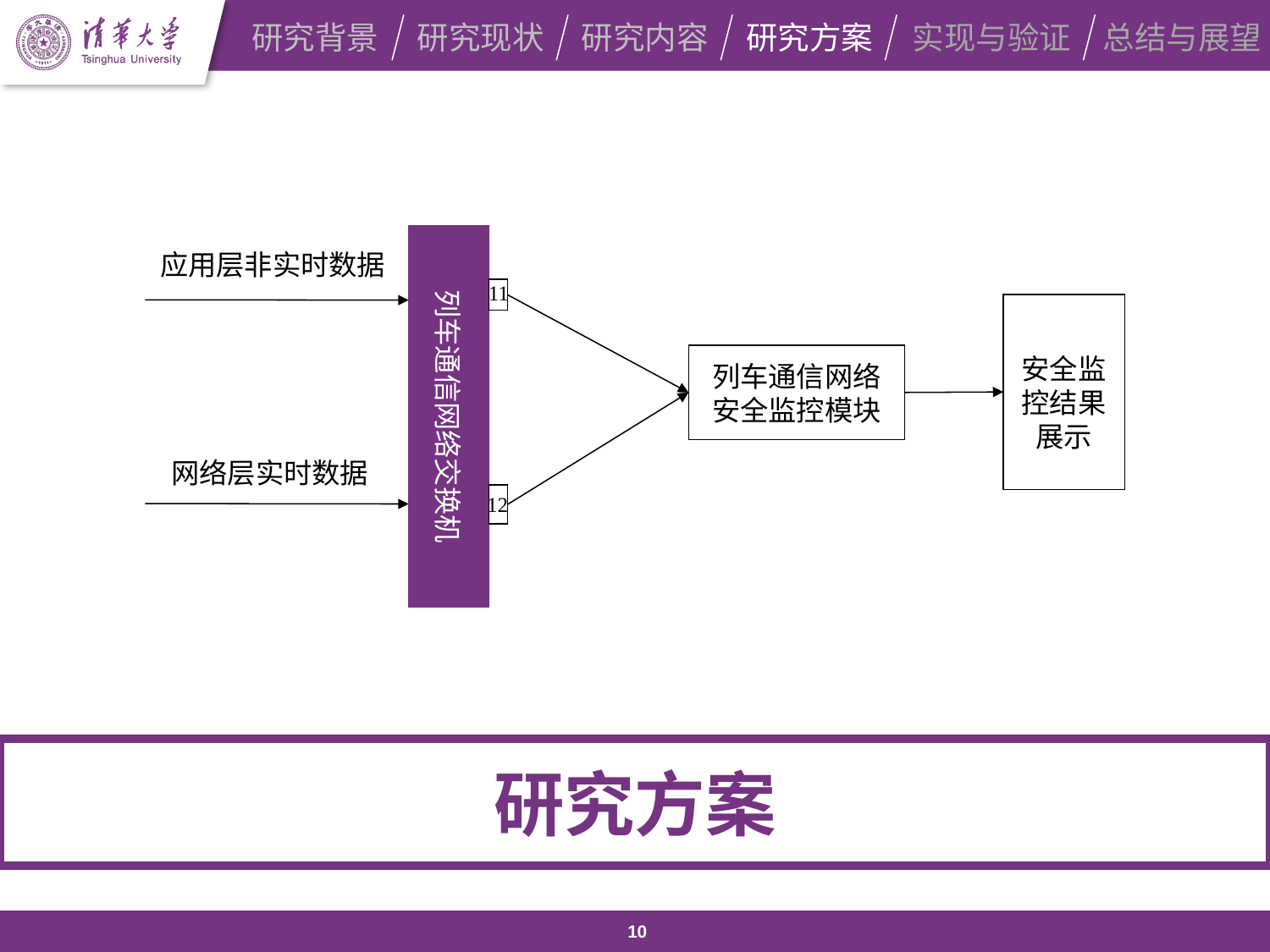

研究背景
研究现状
研究内容
研究方案
实现与验证
总结与展望
列车通信网络交换机
应用层非实时数据
11

安全监控结果展示

列车通信网络安全监控模块

网络层实时数据
12

研究方案